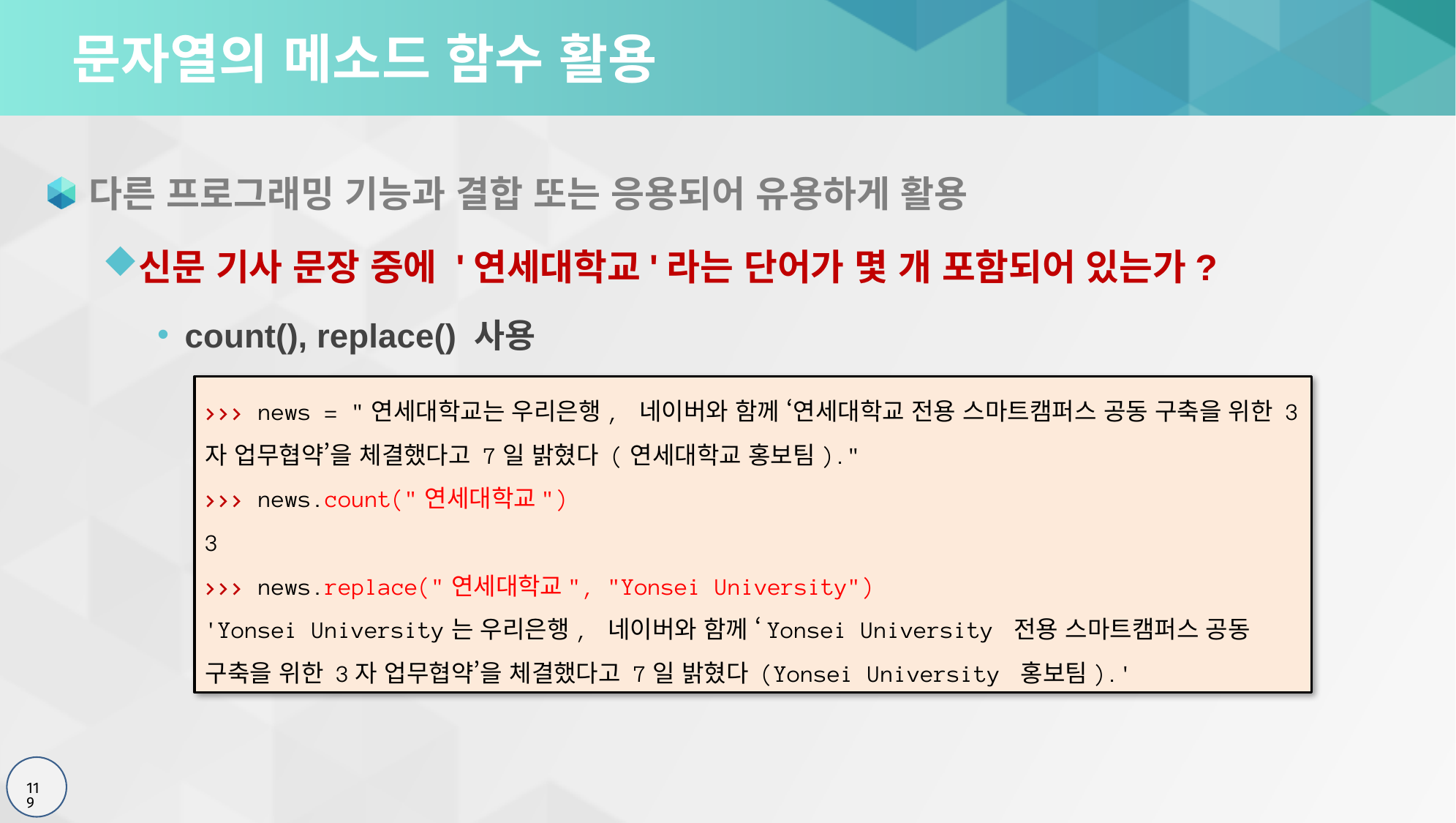

# 문자열의 메소드 함수 활용
다른 프로그래밍 기능과 결합 또는 응용되어 유용하게 활용
신문 기사 문장 중에 '연세대학교'라는 단어가 몇 개 포함되어 있는가?
count(), replace() 사용
>>> news = "연세대학교는 우리은행, 네이버와 함께 ‘연세대학교 전용 스마트캠퍼스 공동 구축을 위한 3자 업무협약’을 체결했다고 7일 밝혔다 (연세대학교 홍보팀)."
>>> news.count("연세대학교")
3
>>> news.replace("연세대학교", "Yonsei University")
'Yonsei University는 우리은행, 네이버와 함께 ‘Yonsei University 전용 스마트캠퍼스 공동 구축을 위한 3자 업무협약’을 체결했다고 7일 밝혔다 (Yonsei University 홍보팀).'